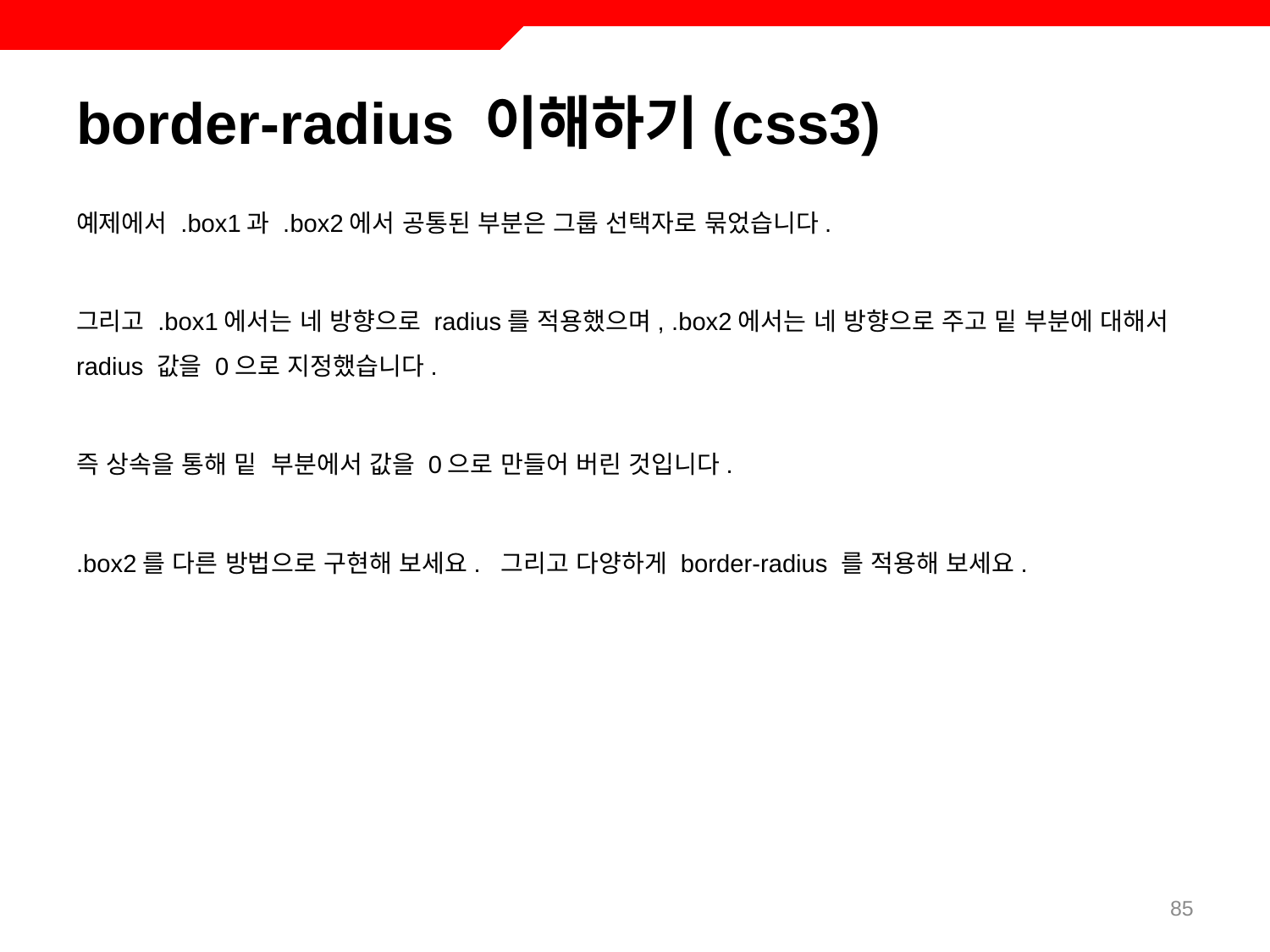

# border-radius 이해하기(css3)
예제에서 .box1과 .box2에서 공통된 부분은 그룹 선택자로 묶었습니다.

그리고 .box1에서는 네 방향으로 radius를 적용했으며, .box2에서는 네 방향으로 주고 밑 부분에 대해서 radius 값을 0으로 지정했습니다.

즉 상속을 통해 밑  부분에서 값을 0으로 만들어 버린 것입니다.

.box2를 다른 방법으로 구현해 보세요.  그리고 다양하게 border-radius 를 적용해 보세요.
85